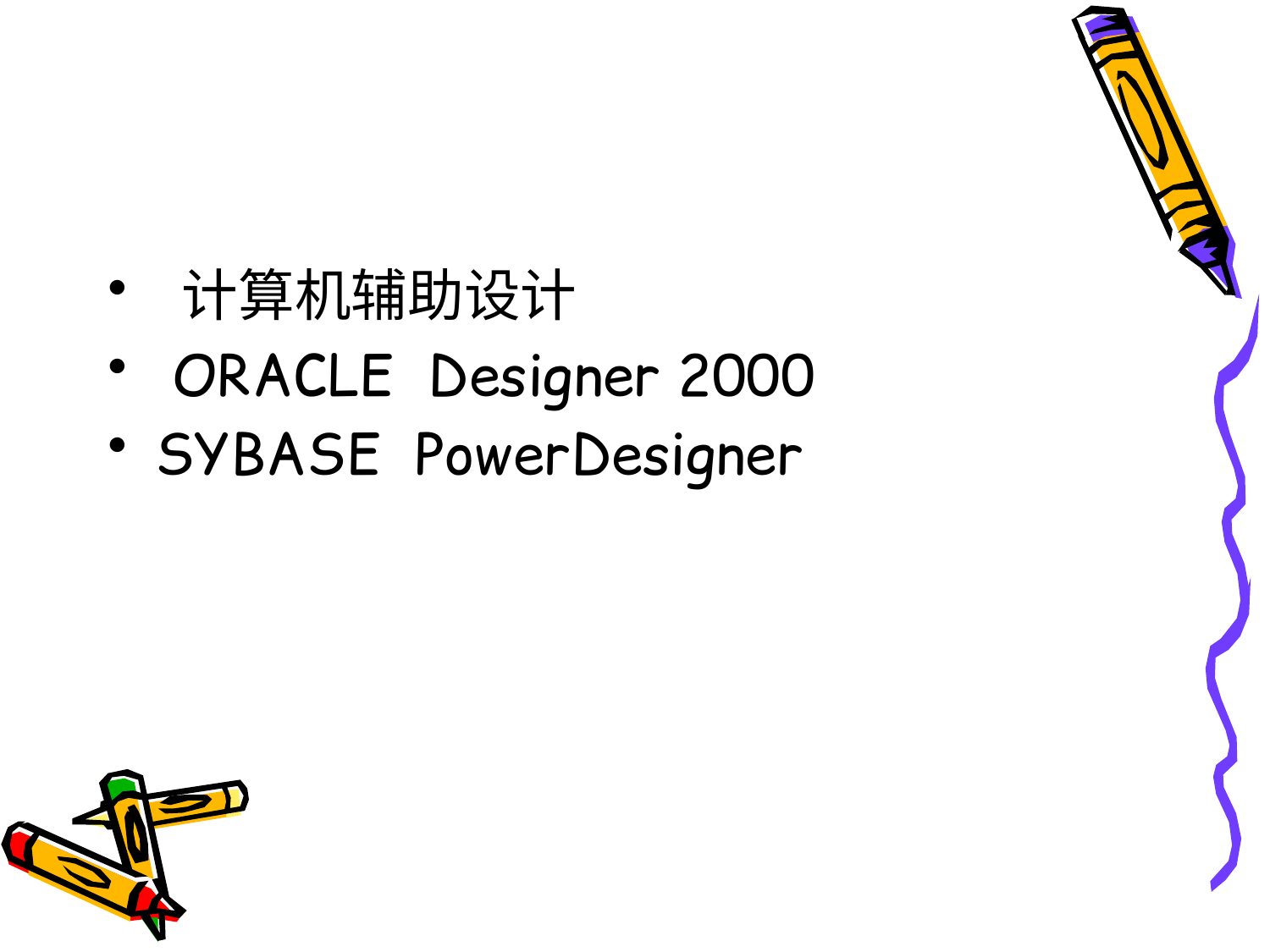

#
 计算机辅助设计
 ORACLE  Designer 2000
SYBASE  PowerDesigner